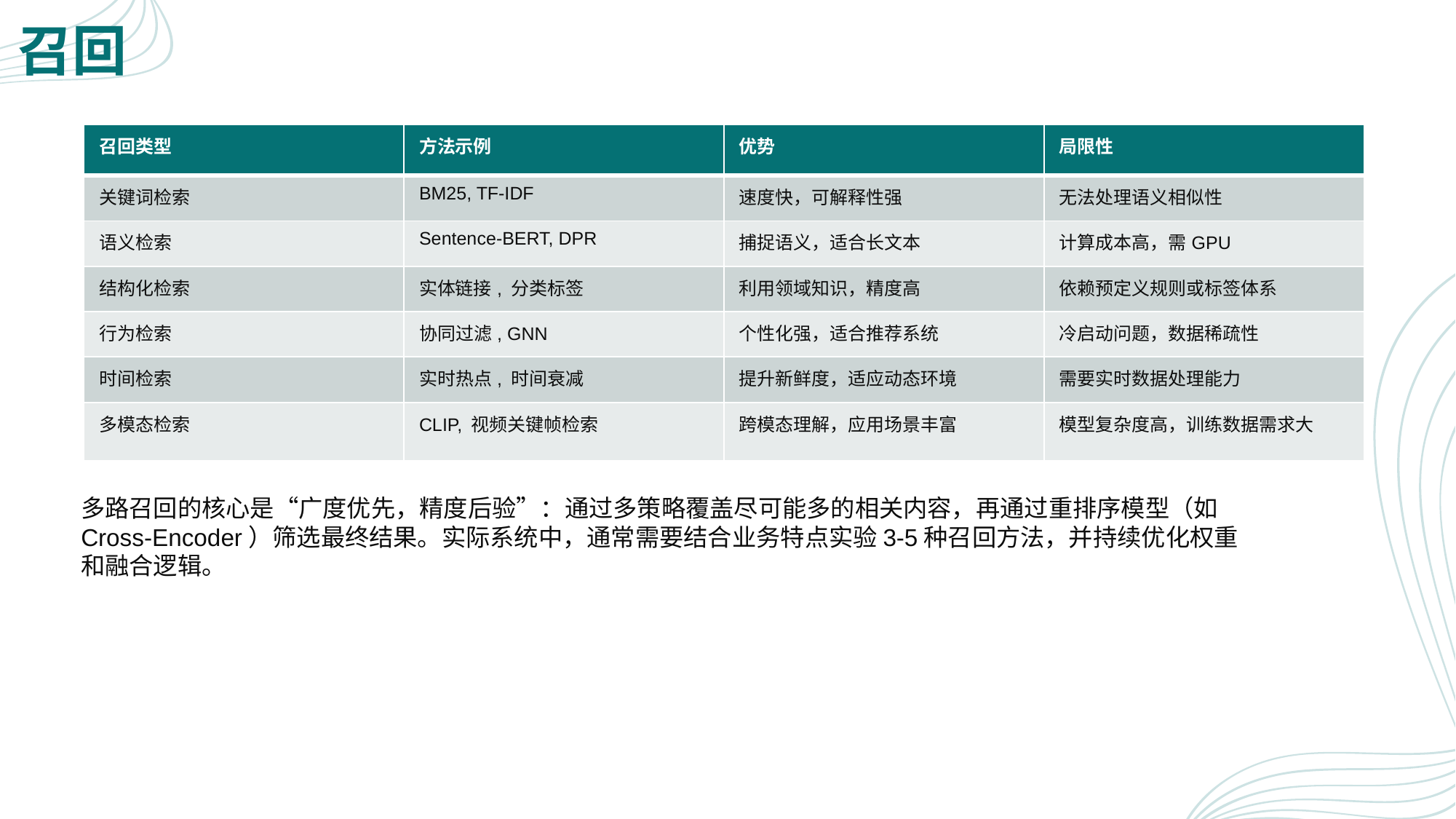

# 召回
| 召回类型 | 方法示例 | 优势 | 局限性 |
| --- | --- | --- | --- |
| 关键词检索 | BM25, TF-IDF | 速度快，可解释性强 | 无法处理语义相似性 |
| 语义检索 | Sentence-BERT, DPR | 捕捉语义，适合长文本 | 计算成本高，需GPU |
| 结构化检索 | 实体链接, 分类标签 | 利用领域知识，精度高 | 依赖预定义规则或标签体系 |
| 行为检索 | 协同过滤, GNN | 个性化强，适合推荐系统 | 冷启动问题，数据稀疏性 |
| 时间检索 | 实时热点, 时间衰减 | 提升新鲜度，适应动态环境 | 需要实时数据处理能力 |
| 多模态检索 | CLIP, 视频关键帧检索 | 跨模态理解，应用场景丰富 | 模型复杂度高，训练数据需求大 |
多路召回的核心是“广度优先，精度后验”：通过多策略覆盖尽可能多的相关内容，再通过重排序模型（如Cross-Encoder）筛选最终结果。实际系统中，通常需要结合业务特点实验3-5种召回方法，并持续优化权重和融合逻辑。